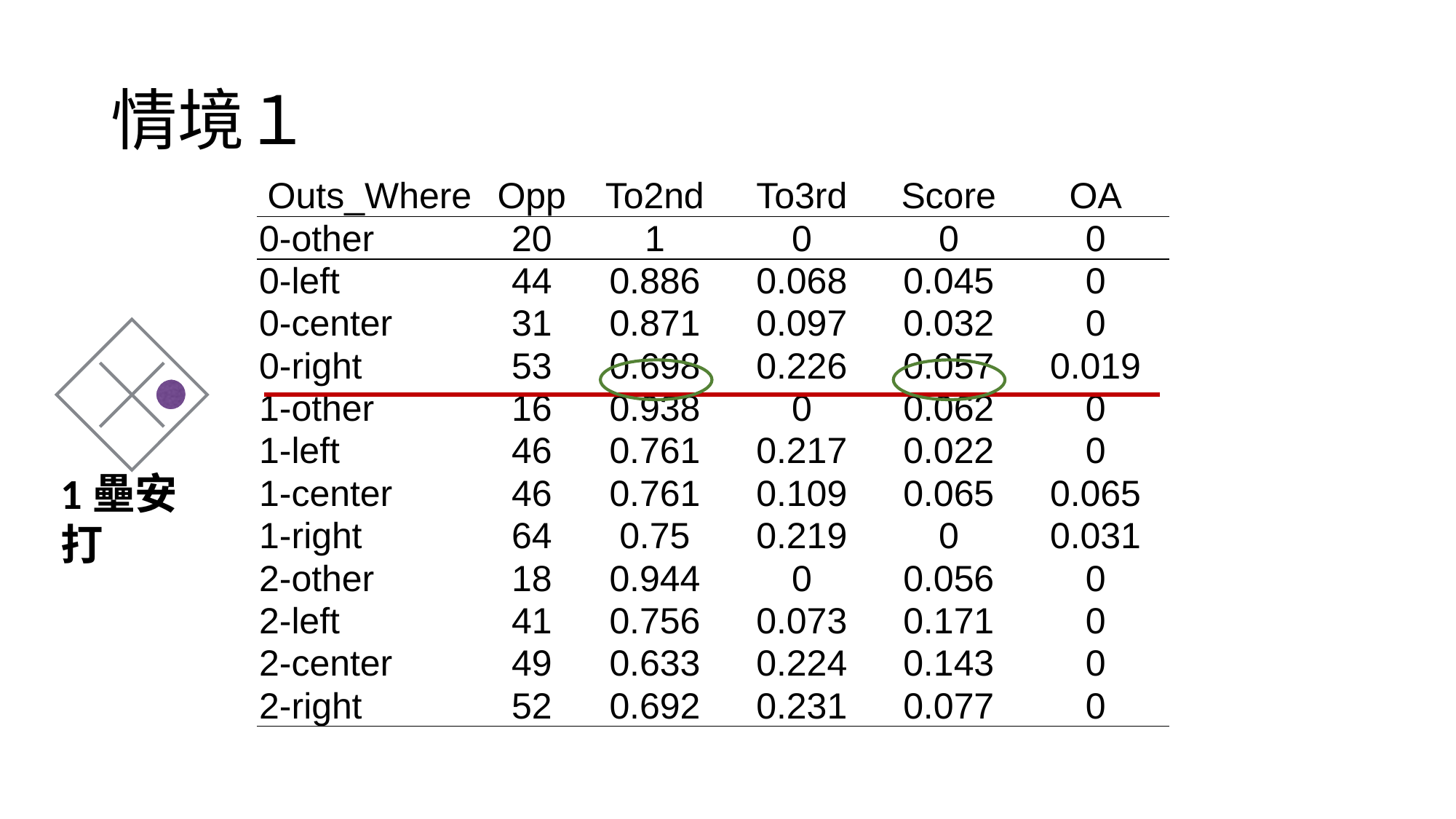

# 情境１
| Outs\_Where | Opp | To2nd | To3rd | Score | OA |
| --- | --- | --- | --- | --- | --- |
| 0-other | 20 | 1 | 0 | 0 | 0 |
| 0-left | 44 | 0.886 | 0.068 | 0.045 | 0 |
| 0-center | 31 | 0.871 | 0.097 | 0.032 | 0 |
| 0-right | 53 | 0.698 | 0.226 | 0.057 | 0.019 |
| 1-other | 16 | 0.938 | 0 | 0.062 | 0 |
| 1-left | 46 | 0.761 | 0.217 | 0.022 | 0 |
| 1-center | 46 | 0.761 | 0.109 | 0.065 | 0.065 |
| 1-right | 64 | 0.75 | 0.219 | 0 | 0.031 |
| 2-other | 18 | 0.944 | 0 | 0.056 | 0 |
| 2-left | 41 | 0.756 | 0.073 | 0.171 | 0 |
| 2-center | 49 | 0.633 | 0.224 | 0.143 | 0 |
| 2-right | 52 | 0.692 | 0.231 | 0.077 | 0 |

1壘安打